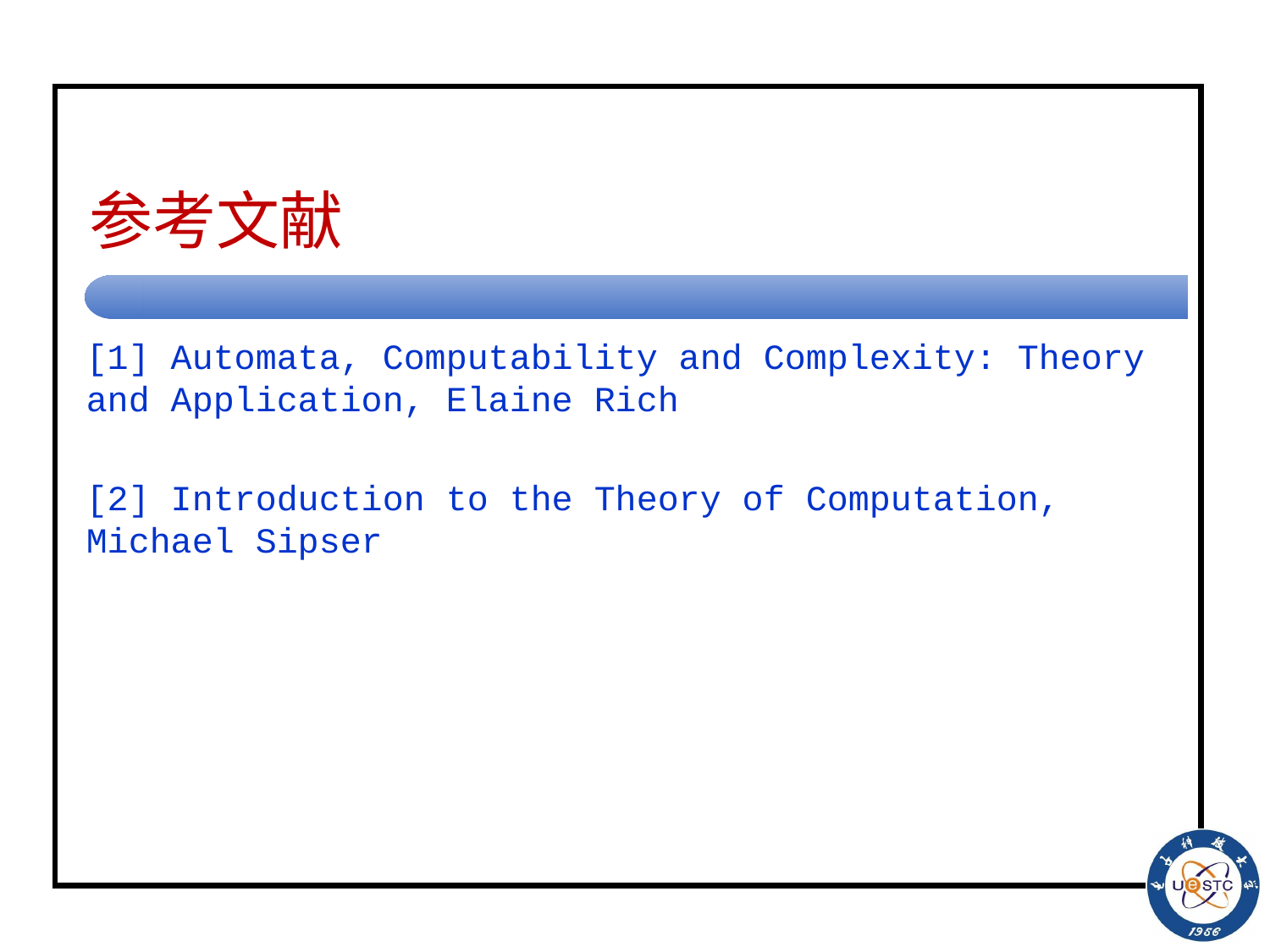

# 参考文献
[1] Automata, Computability and Complexity: Theory and Application, Elaine Rich

[2] Introduction to the Theory of Computation, Michael Sipser